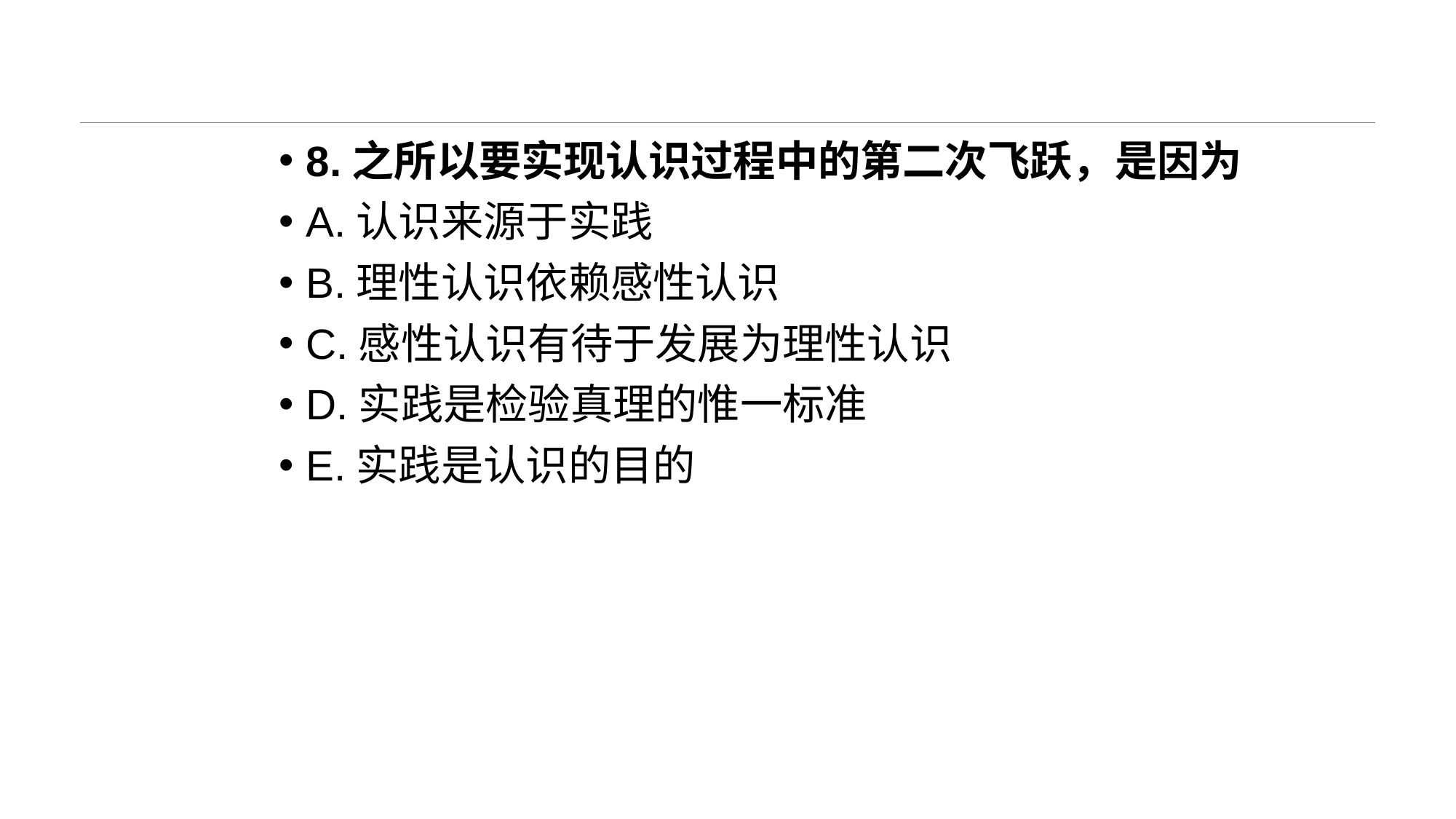

#
8.之所以要实现认识过程中的第二次飞跃，是因为
A.认识来源于实践
B.理性认识依赖感性认识
C.感性认识有待于发展为理性认识
D.实践是检验真理的惟一标准
E.实践是认识的目的